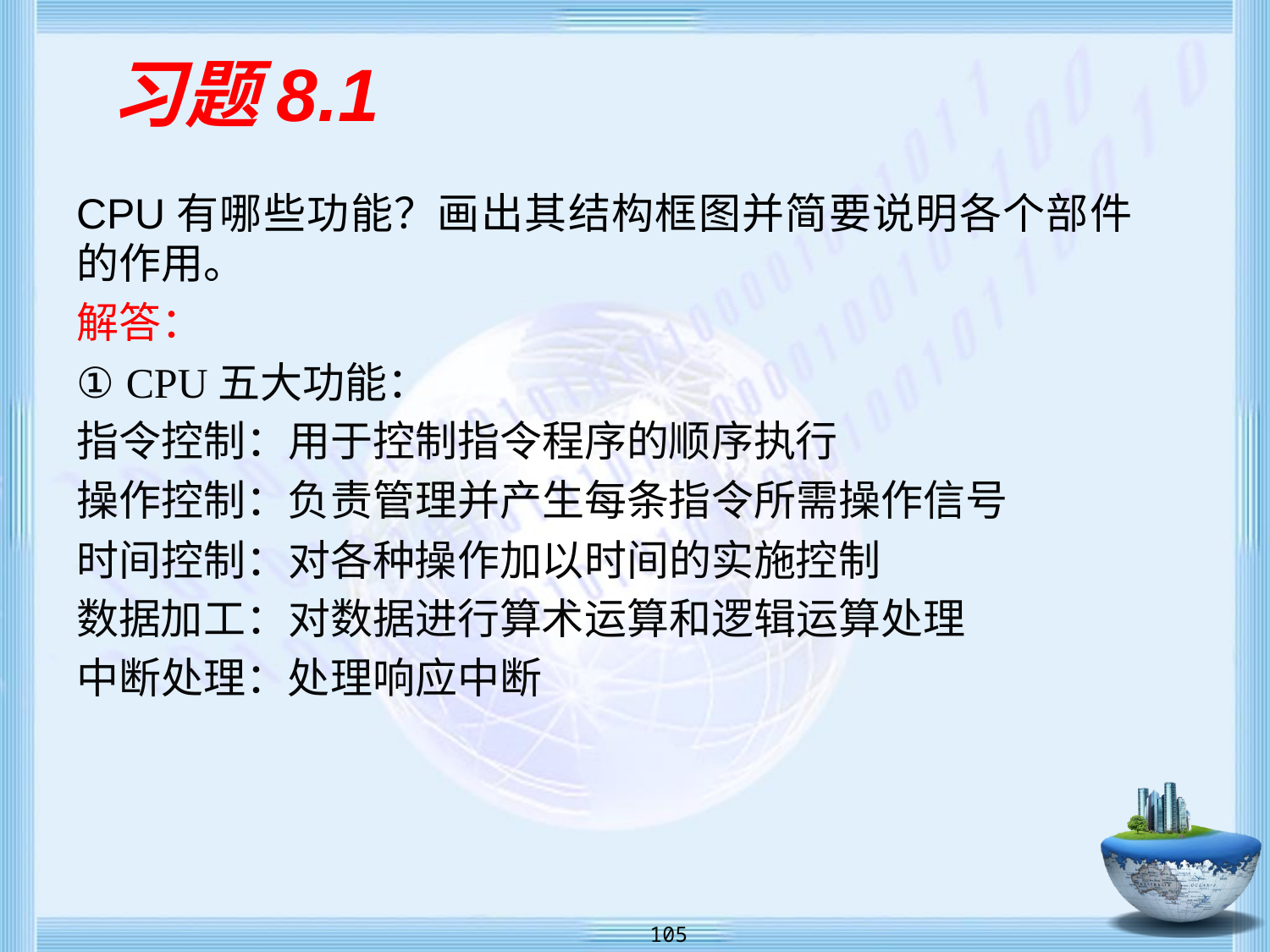

# 习题8.1
CPU有哪些功能？画出其结构框图并简要说明各个部件的作用。
解答：
① CPU五大功能：
指令控制：用于控制指令程序的顺序执行
操作控制：负责管理并产生每条指令所需操作信号
时间控制：对各种操作加以时间的实施控制
数据加工：对数据进行算术运算和逻辑运算处理
中断处理：处理响应中断

    105